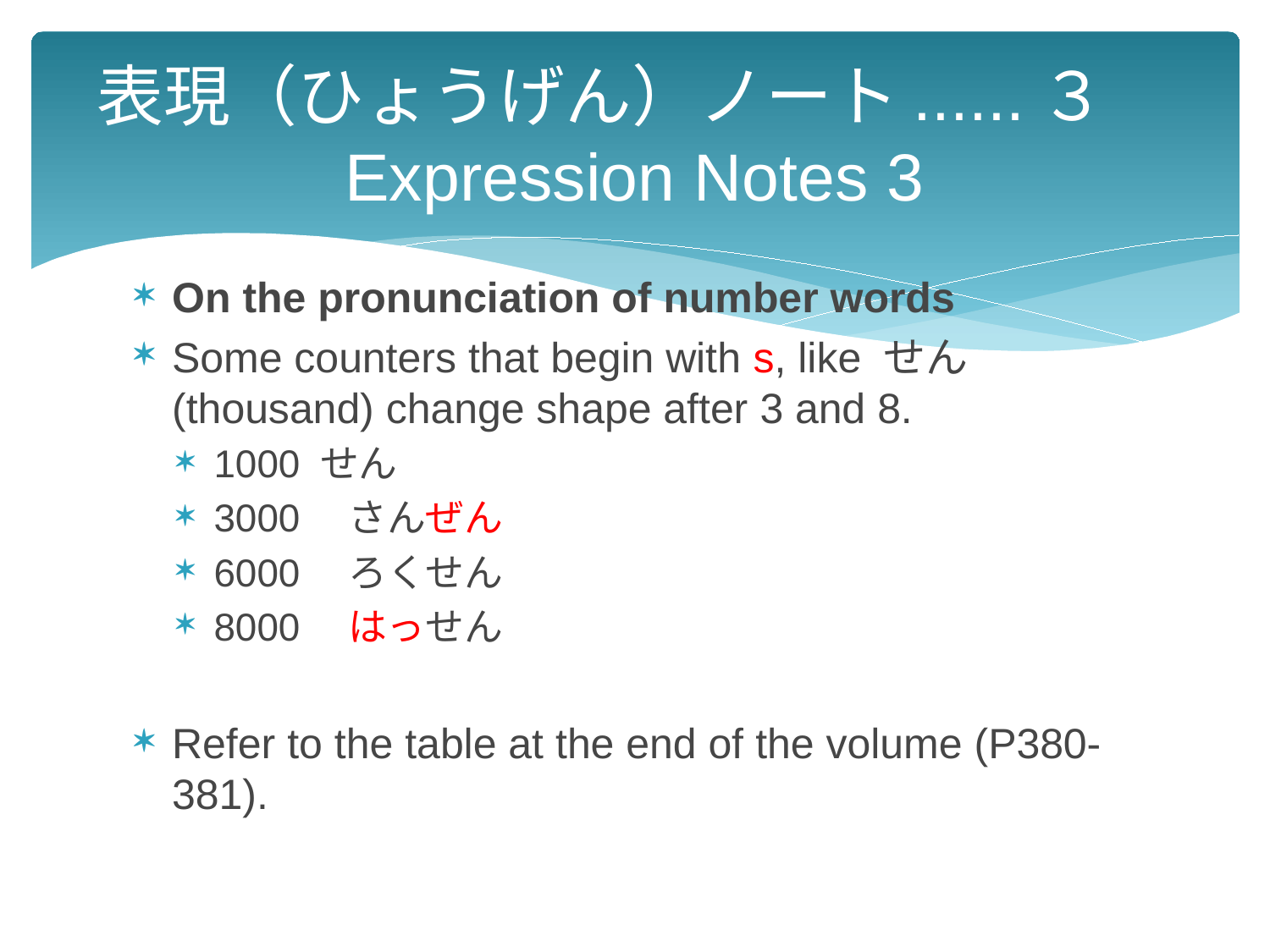

# 表現（ひょうげん）ノート......３　 Expression Notes 3
On the pronunciation of number words
Some counters that begin with s, like せん(thousand) change shape after 3 and 8.
1000 せん
3000　さんぜん
6000　ろくせん
8000　はっせん

Refer to the table at the end of the volume (P380-381).